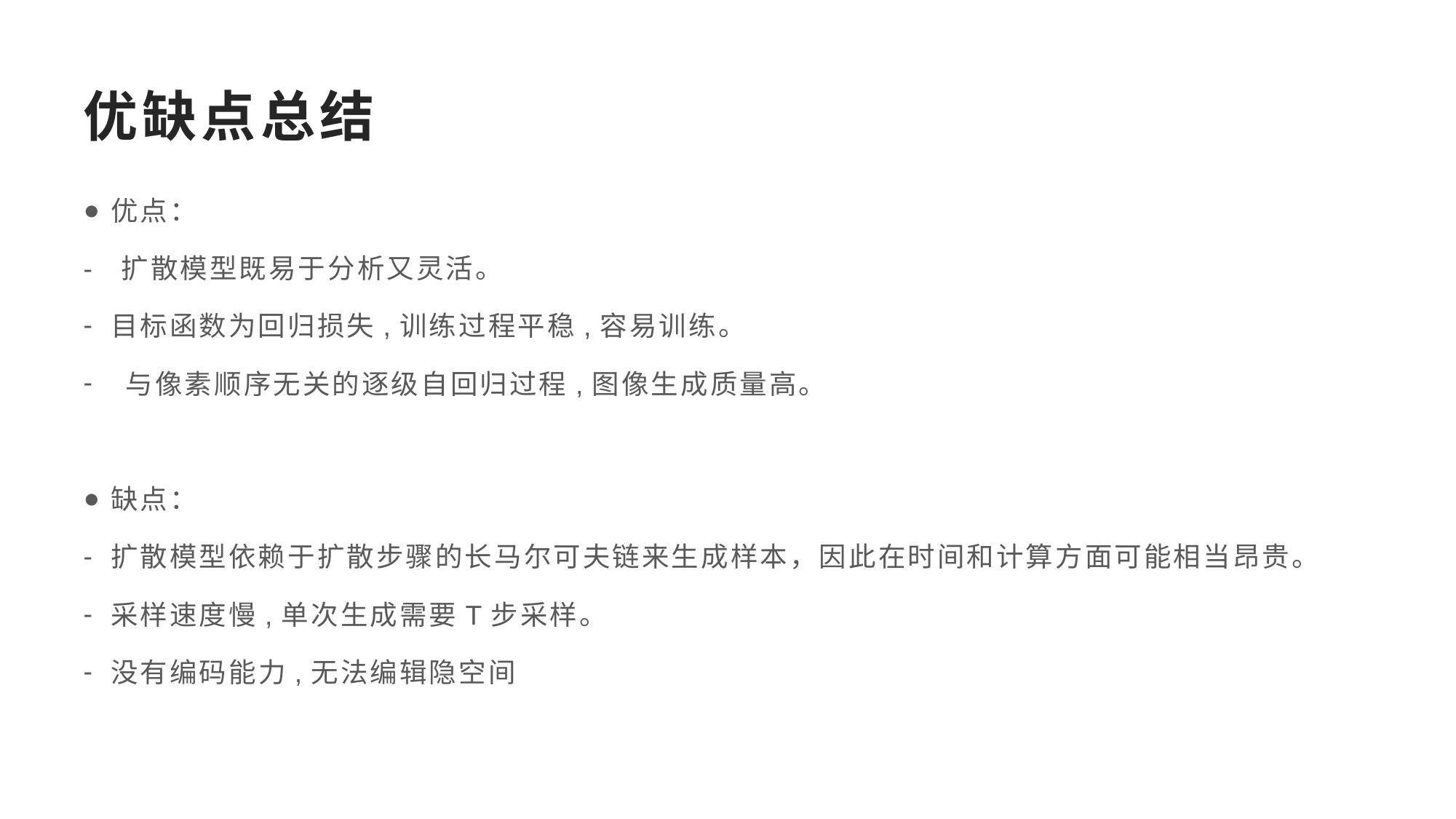

# 优缺点总结
优点：
-  扩散模型既易于分析又灵活。
目标函数为回归损失,训练过程平稳,容易训练。
 与像素顺序无关的逐级自回归过程,图像生成质量高。

缺点：
扩散模型依赖于扩散步骤的长马尔可夫链来生成样本，因此在时间和计算方面可能相当昂贵。
采样速度慢,单次生成需要T步采样。
没有编码能力,无法编辑隐空间